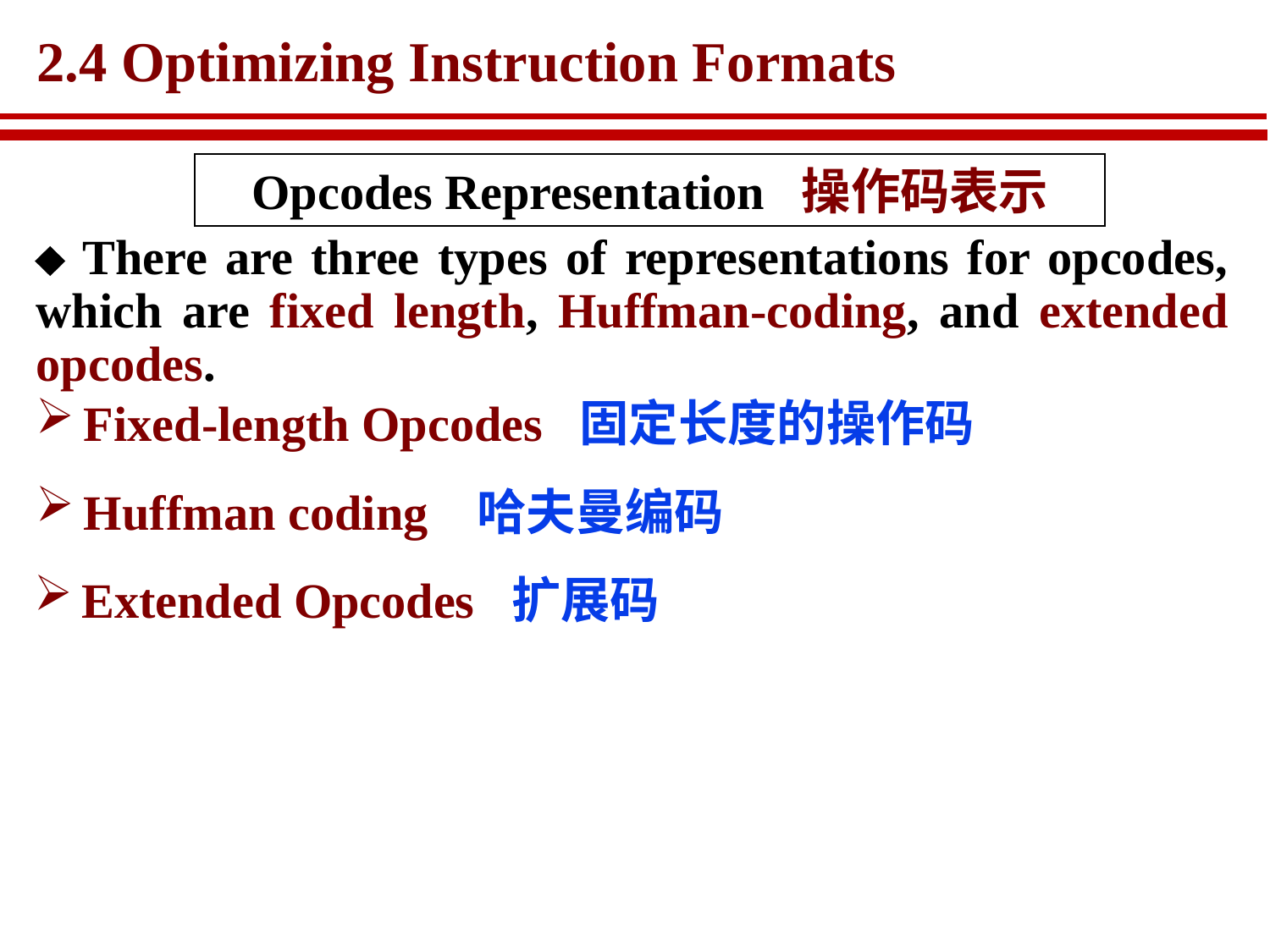

# 2.4 Optimizing Instruction Formats
Opcodes Representation  操作码表示
♦ There are three types of representations for opcodes, which are fixed length, Huffman-coding, and extended opcodes.
Fixed-length Opcodes  固定长度的操作码
Huffman coding   哈夫曼编码
Extended Opcodes  扩展码